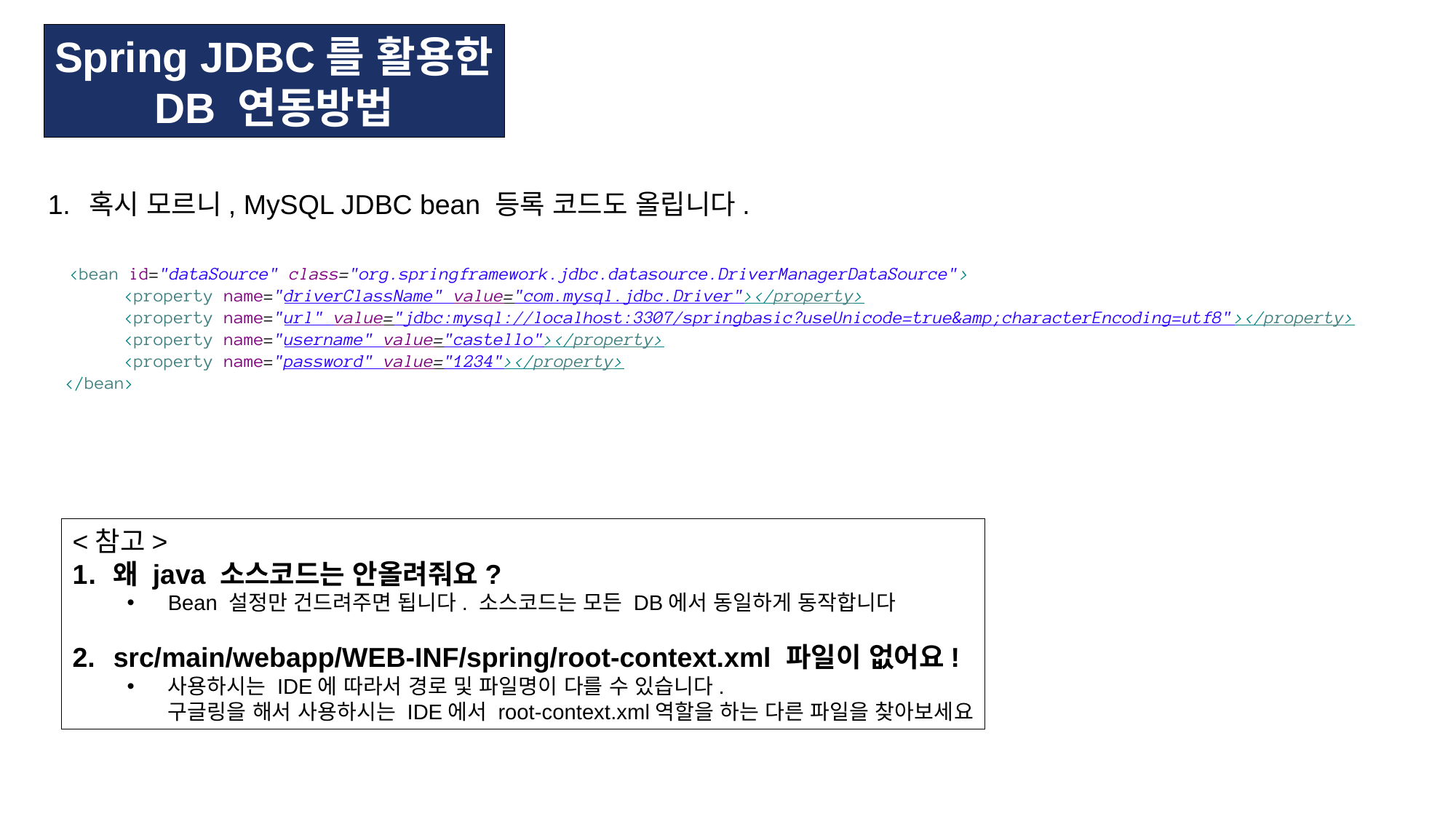

Spring JDBC를 활용한
DB 연동방법
혹시 모르니, MySQL JDBC bean 등록 코드도 올립니다.
<bean id="dataSource" class="org.springframework.jdbc.datasource.DriverManagerDataSource">
<property name="driverClassName" value="com.mysql.jdbc.Driver"></property>
<property name="url" value="jdbc:mysql://localhost:3307/springbasic?useUnicode=true&amp;characterEncoding=utf8"></property>
<property name="username" value="castello"></property>
<property name="password" value="1234"></property>
     </bean>
<참고>
왜 java 소스코드는 안올려줘요?
Bean 설정만 건드려주면 됩니다. 소스코드는 모든 DB에서 동일하게 동작합니다

src/main/webapp/WEB-INF/spring/root-context.xml 파일이 없어요!
사용하시는 IDE에 따라서 경로 및 파일명이 다를 수 있습니다.
구글링을 해서 사용하시는 IDE에서 root-context.xml역할을 하는 다른 파일을 찾아보세요